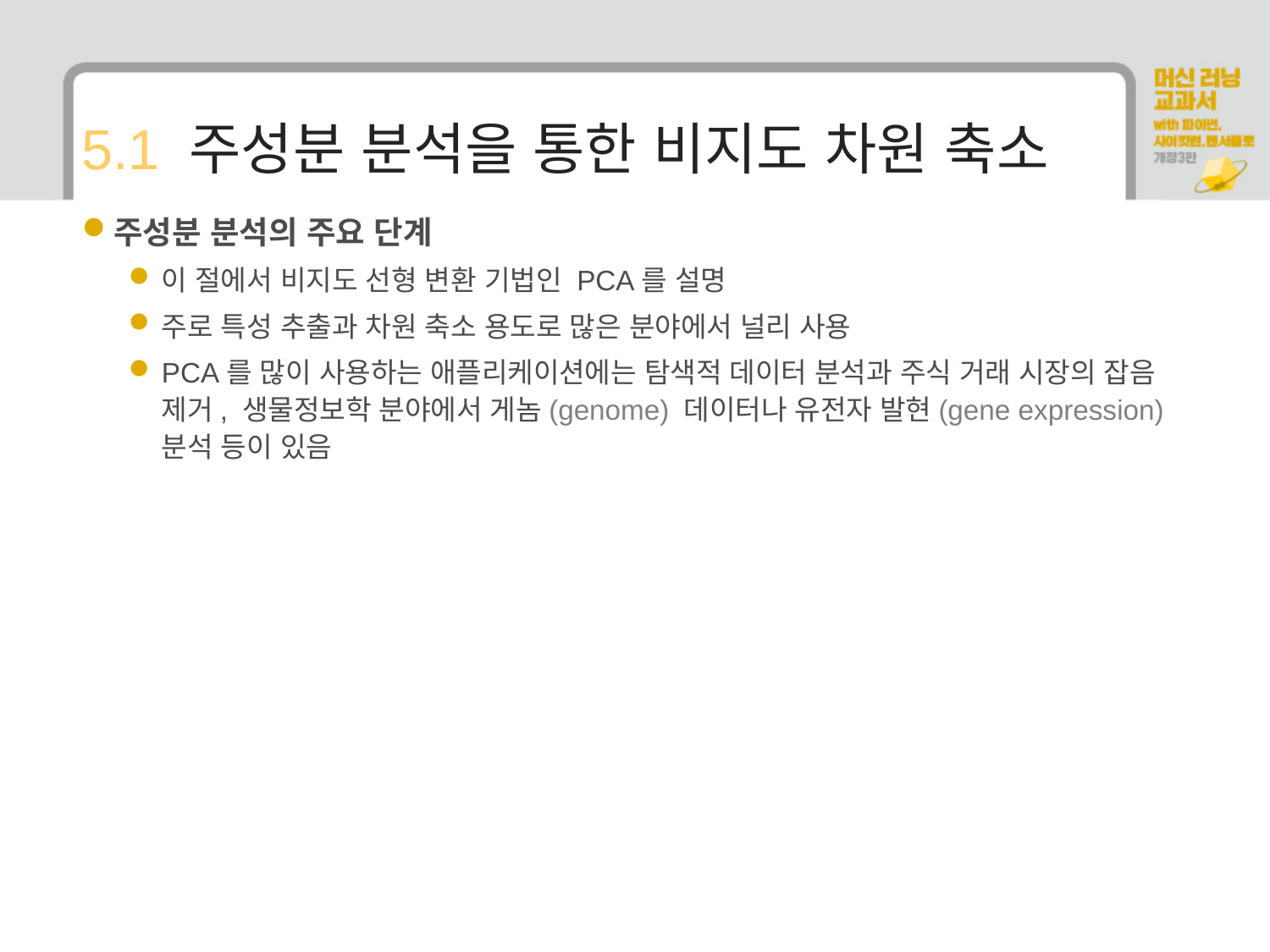

# 5.1 주성분 분석을 통한 비지도 차원 축소
주성분 분석의 주요 단계
이 절에서 비지도 선형 변환 기법인 PCA를 설명
주로 특성 추출과 차원 축소 용도로 많은 분야에서 널리 사용
PCA를 많이 사용하는 애플리케이션에는 탐색적 데이터 분석과 주식 거래 시장의 잡음 제거, 생물정보학 분야에서 게놈(genome) 데이터나 유전자 발현(gene expression) 분석 등이 있음